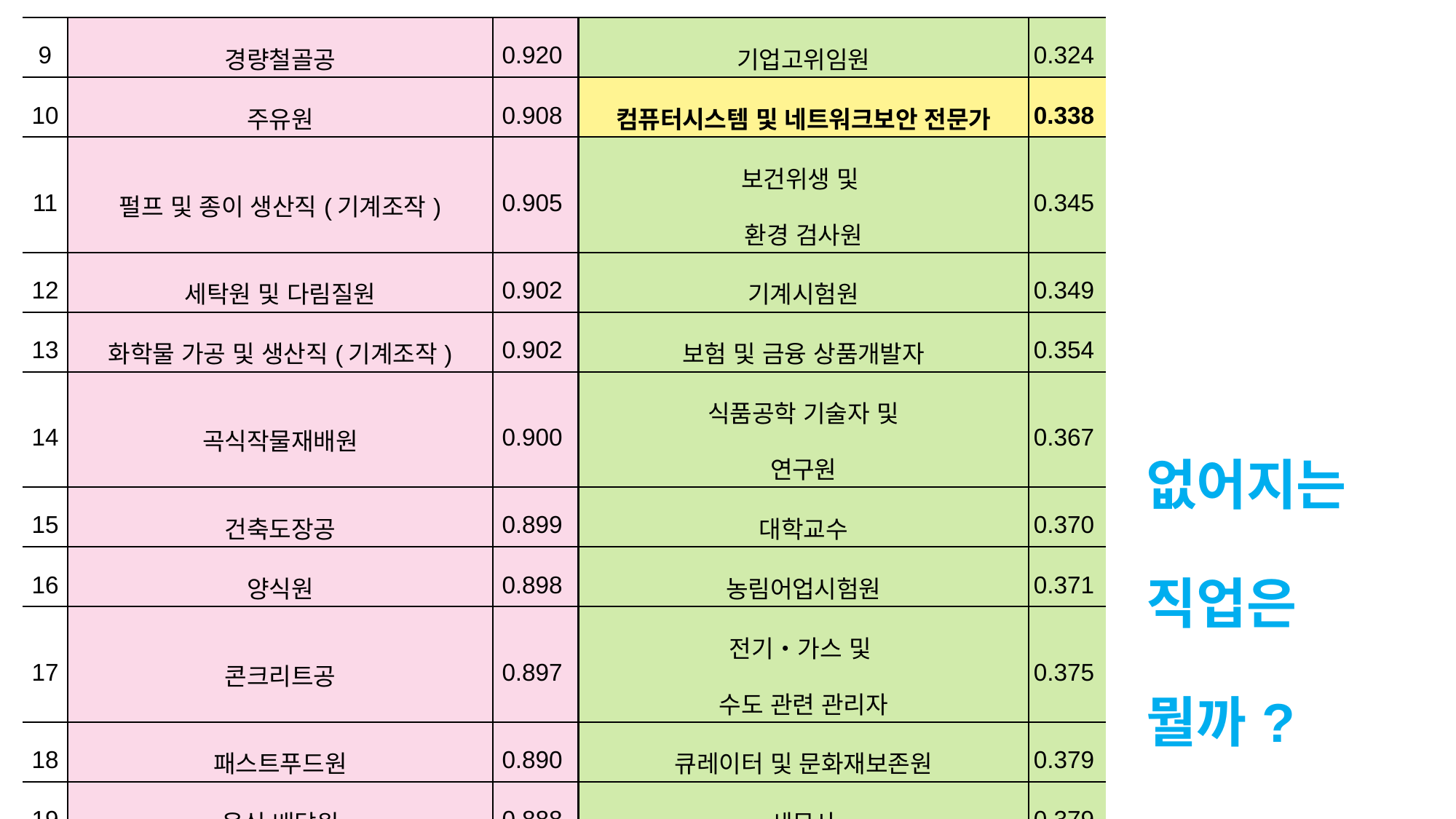

| 9 | 경량철골공 | 0.920 | 기업고위임원 | 0.324 |
| --- | --- | --- | --- | --- |
| 10 | 주유원 | 0.908 | 컴퓨터시스템 및 네트워크보안 전문가 | 0.338 |
| 11 | 펄프 및 종이 생산직(기계조작) | 0.905 | 보건위생 및 환경 검사원 | 0.345 |
| 12 | 세탁원 및 다림질원 | 0.902 | 기계시험원 | 0.349 |
| 13 | 화학물 가공 및 생산직(기계조작) | 0.902 | 보험 및 금융 상품개발자 | 0.354 |
| 14 | 곡식작물재배원 | 0.900 | 식품공학 기술자 및 연구원 | 0.367 |
| 15 | 건축도장공 | 0.899 | 대학교수 | 0.370 |
| 16 | 양식원 | 0.898 | 농림어업시험원 | 0.371 |
| 17 | 콘크리트공 | 0.897 | 전기‧가스 및 수도 관련 관리자 | 0.375 |
| 18 | 패스트푸드원 | 0.890 | 큐레이터 및 문화재보존원 | 0.379 |
| 19 | 음식 배달원 | 0.888 | 세무사 | 0.379 |
| 20 | 가사도우미 | 0.887 | 조사 전문가 | 0.381 |
# 없어지는 직업은 뭘까?